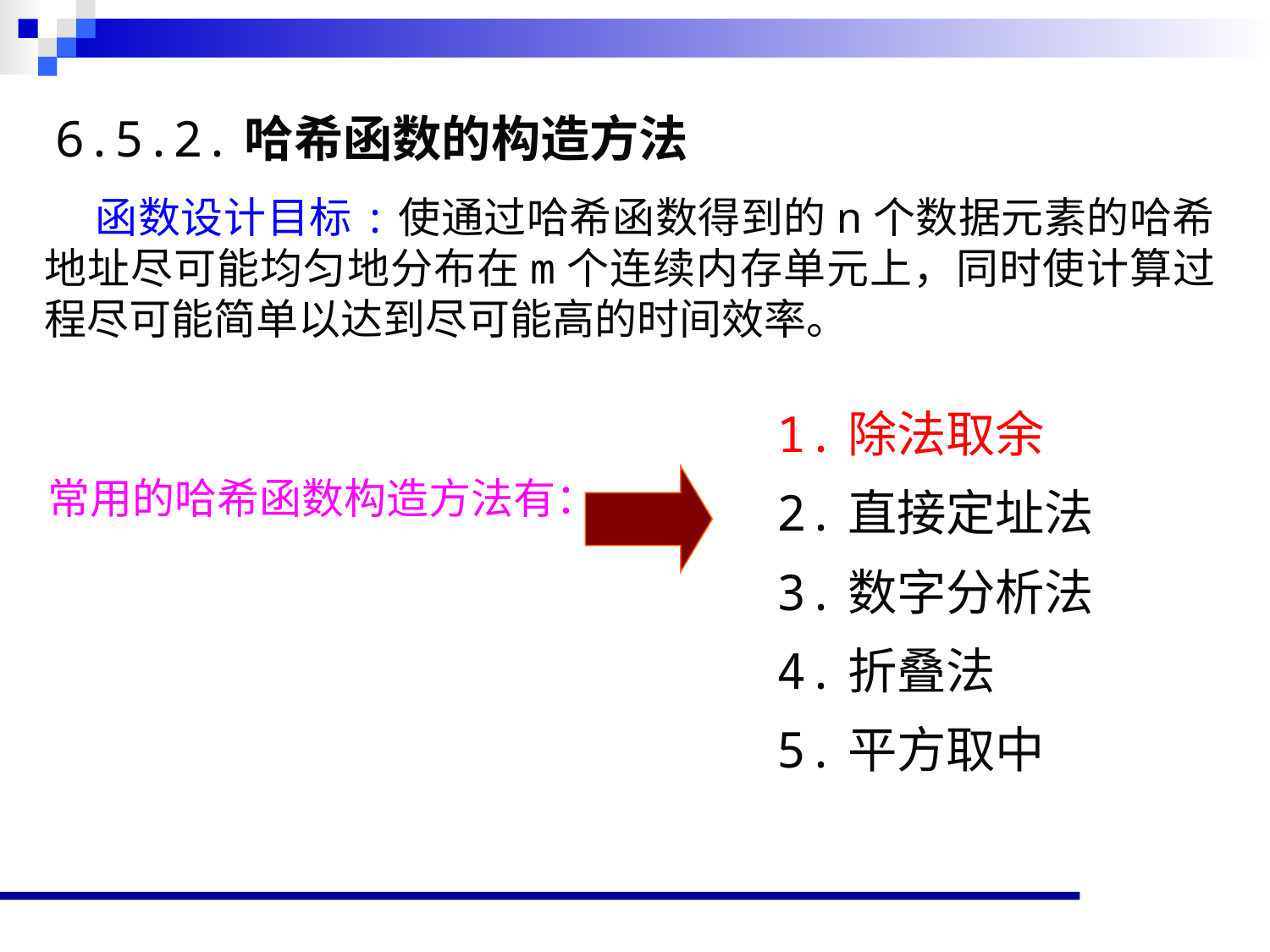

# 6.5.2.哈希函数的构造方法
    函数设计目标:使通过哈希函数得到的n个数据元素的哈希地址尽可能均匀地分布在m个连续内存单元上，同时使计算过程尽可能简单以达到尽可能高的时间效率。
1.除法取余
2.直接定址法
3.数字分析法
4.折叠法
5.平方取中
常用的哈希函数构造方法有：